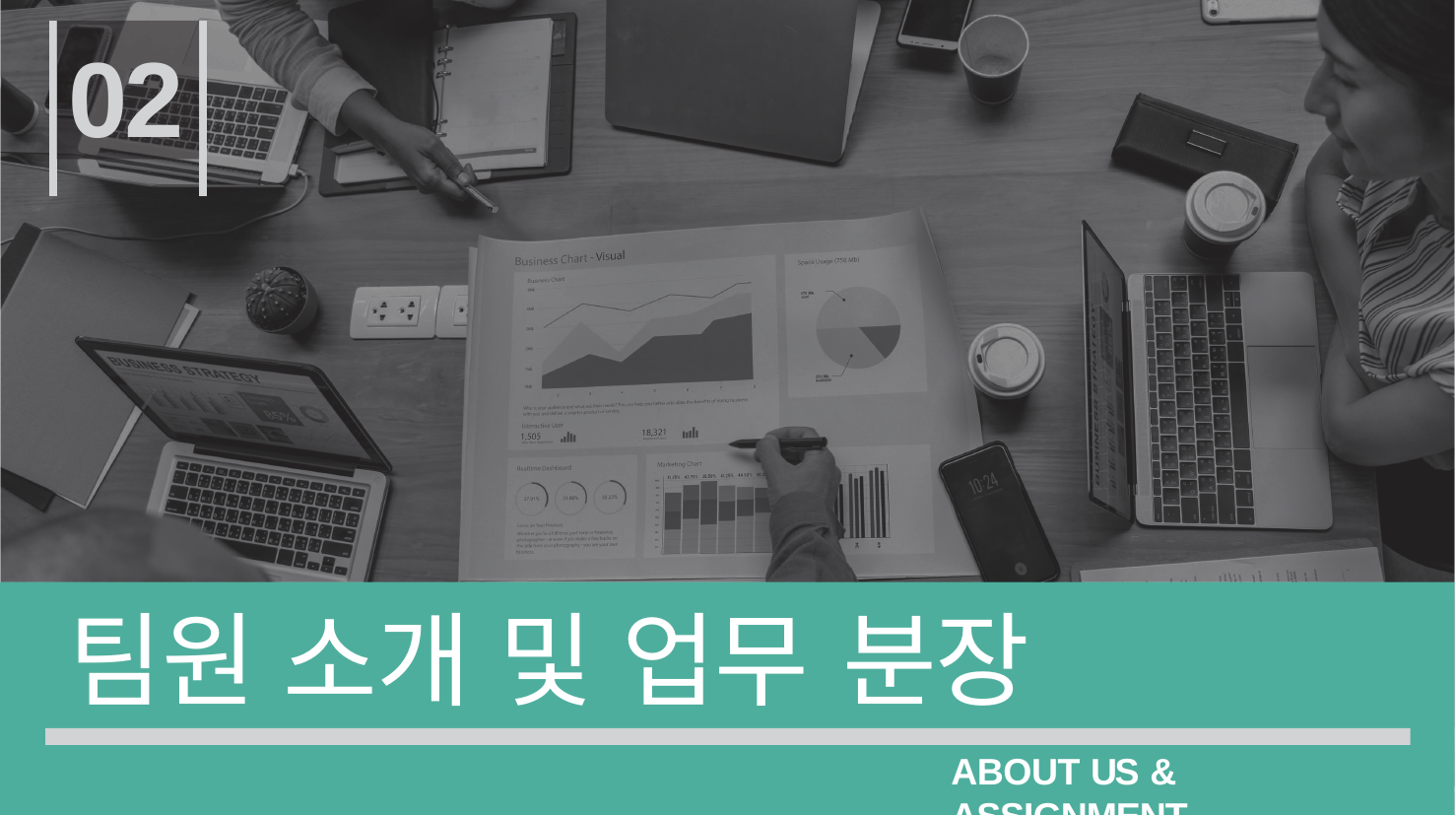

02

팀원 소개 및 업무 분장

ABOUT US & ASSIGNMENT